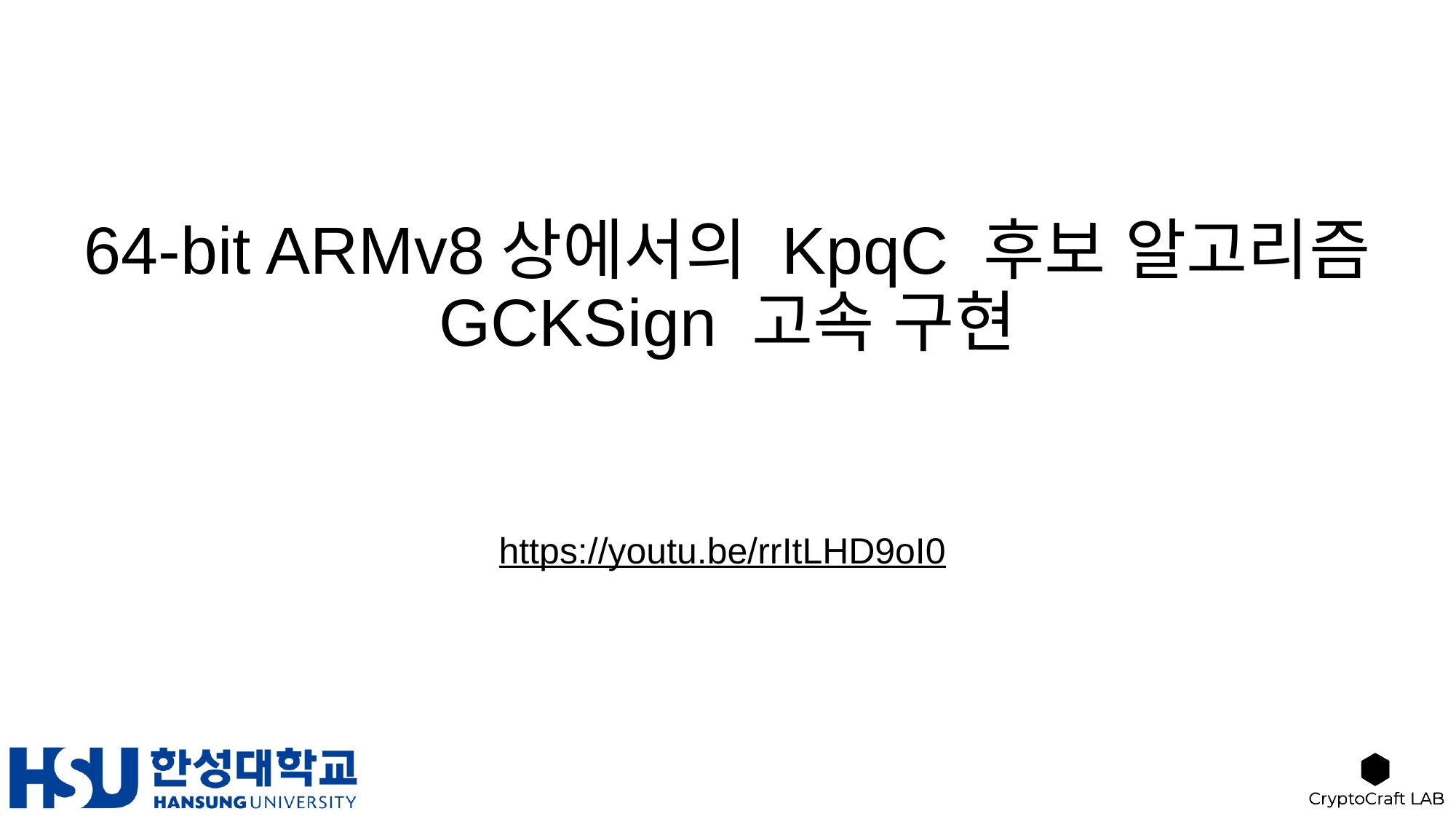

# 64-bit ARMv8상에서의 KpqC 후보 알고리즘 GCKSign 고속 구현
https://youtu.be/rrItLHD9oI0